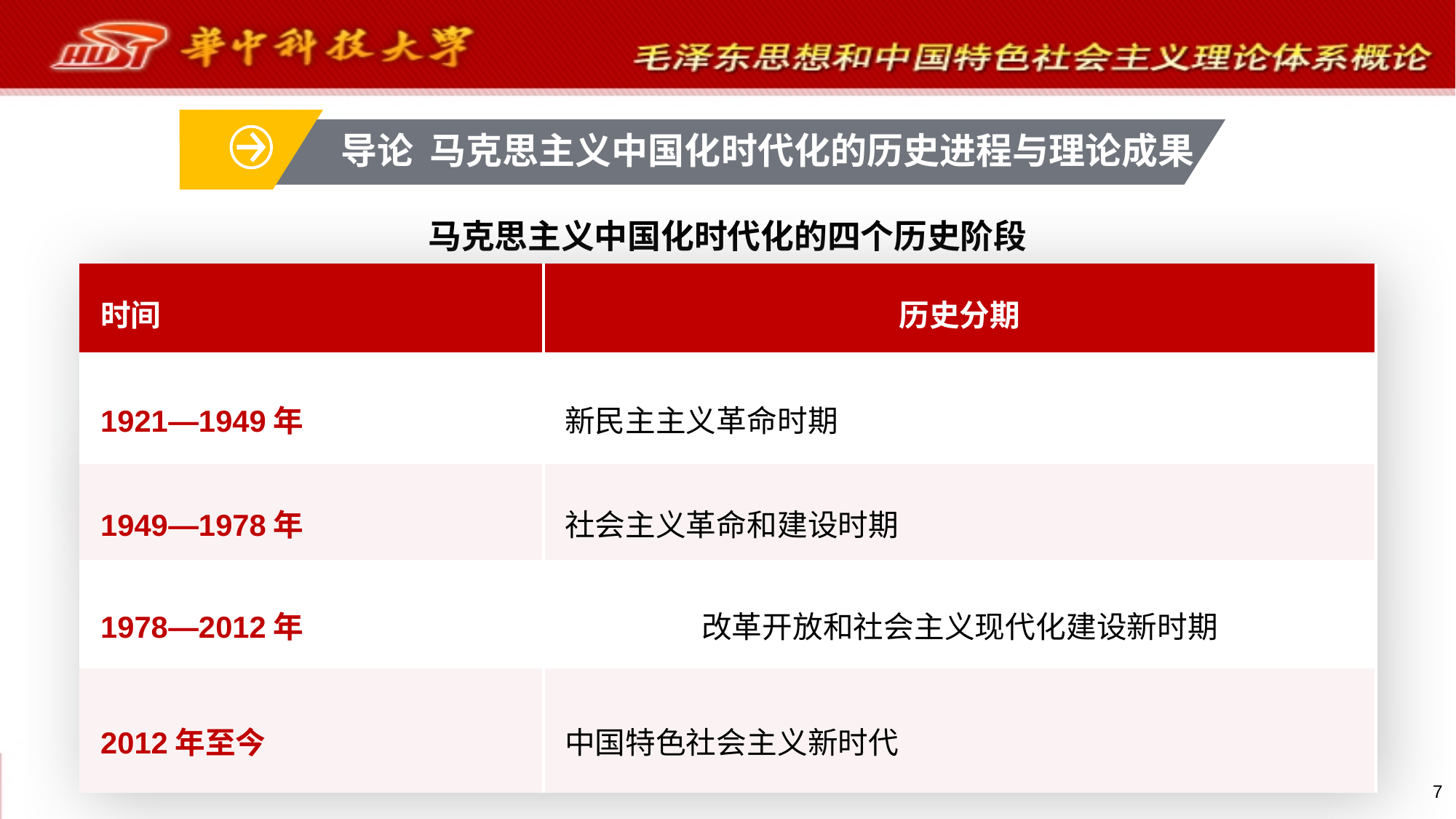

导论  马克思主义中国化时代化的历史进程与理论成果

马克思主义中国化时代化的四个历史阶段
| 时间 | 历史分期 |
| --- | --- |
| 1921—1949年 | 新民主主义革命时期 |
| 1949—1978年 | 社会主义革命和建设时期 |
| 1978—2012年 | 改革开放和社会主义现代化建设新时期 |
| 2012年至今 | 中国特色社会主义新时代 |
7